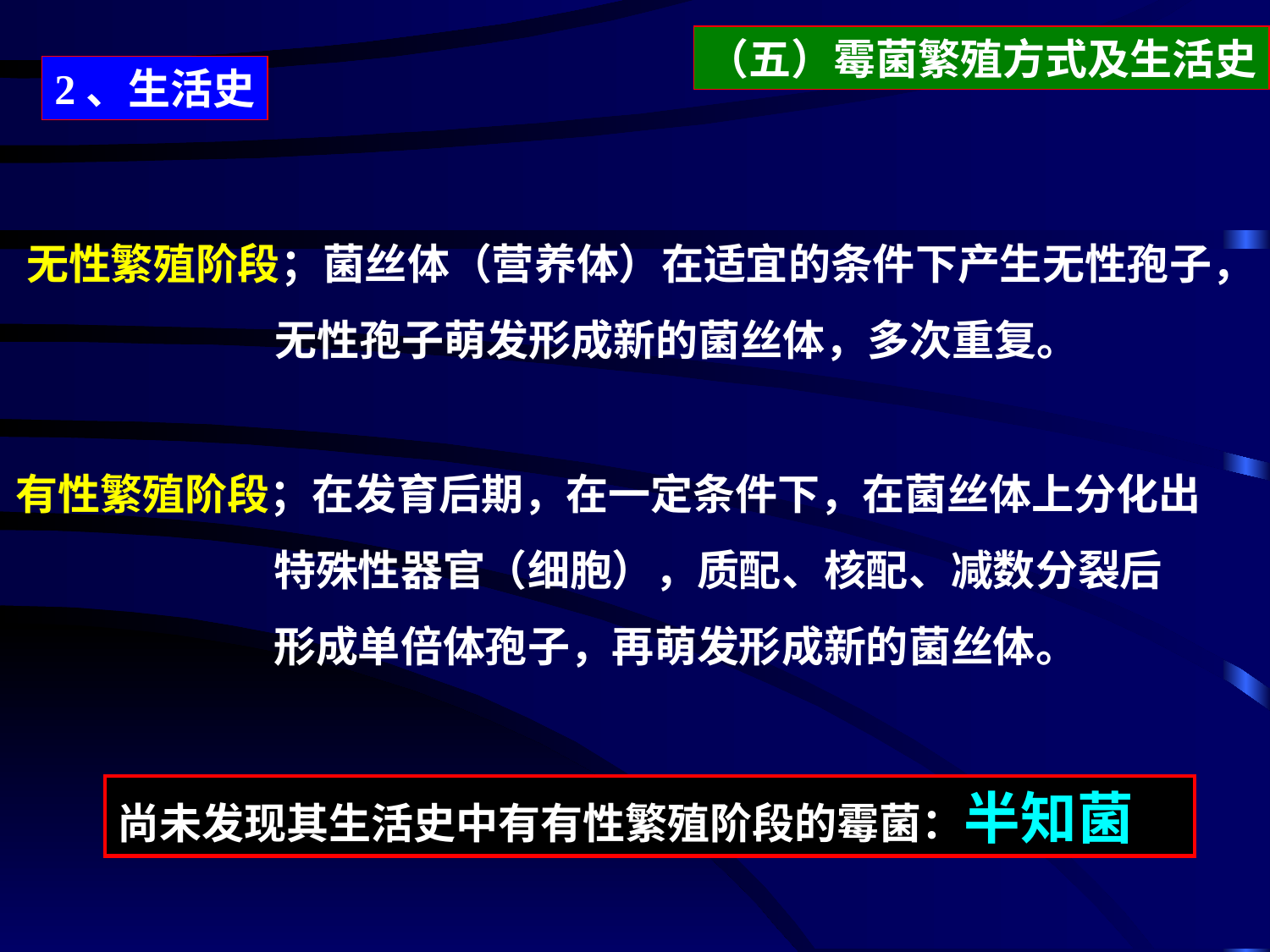

（五）霉菌繁殖方式及生活史
2、生活史
无性繁殖阶段；菌丝体（营养体）在适宜的条件下产生无性孢子，
                         无性孢子萌发形成新的菌丝体，多次重复。
有性繁殖阶段；在发育后期，在一定条件下，在菌丝体上分化出
                          特殊性器官（细胞），质配、核配、减数分裂后
                          形成单倍体孢子，再萌发形成新的菌丝体。
尚未发现其生活史中有有性繁殖阶段的霉菌：半知菌